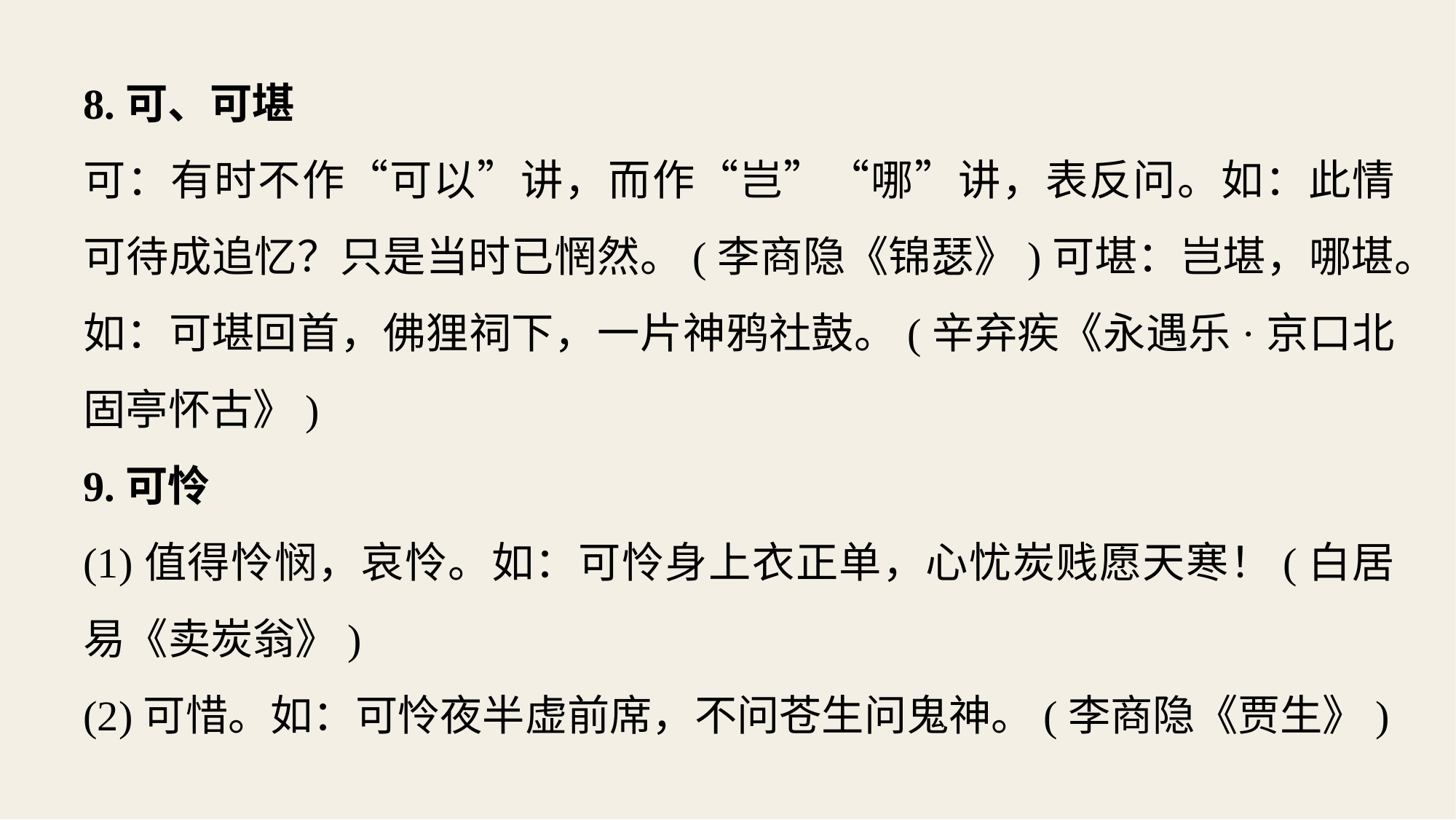

8.可、可堪
可：有时不作“可以”讲，而作“岂”“哪”讲，表反问。如：此情可待成追忆？只是当时已惘然。(李商隐《锦瑟》)可堪：岂堪，哪堪。如：可堪回首，佛狸祠下，一片神鸦社鼓。(辛弃疾《永遇乐·京口北固亭怀古》)
9.可怜
(1)值得怜悯，哀怜。如：可怜身上衣正单，心忧炭贱愿天寒！(白居易《卖炭翁》)
(2)可惜。如：可怜夜半虚前席，不问苍生问鬼神。(李商隐《贾生》)